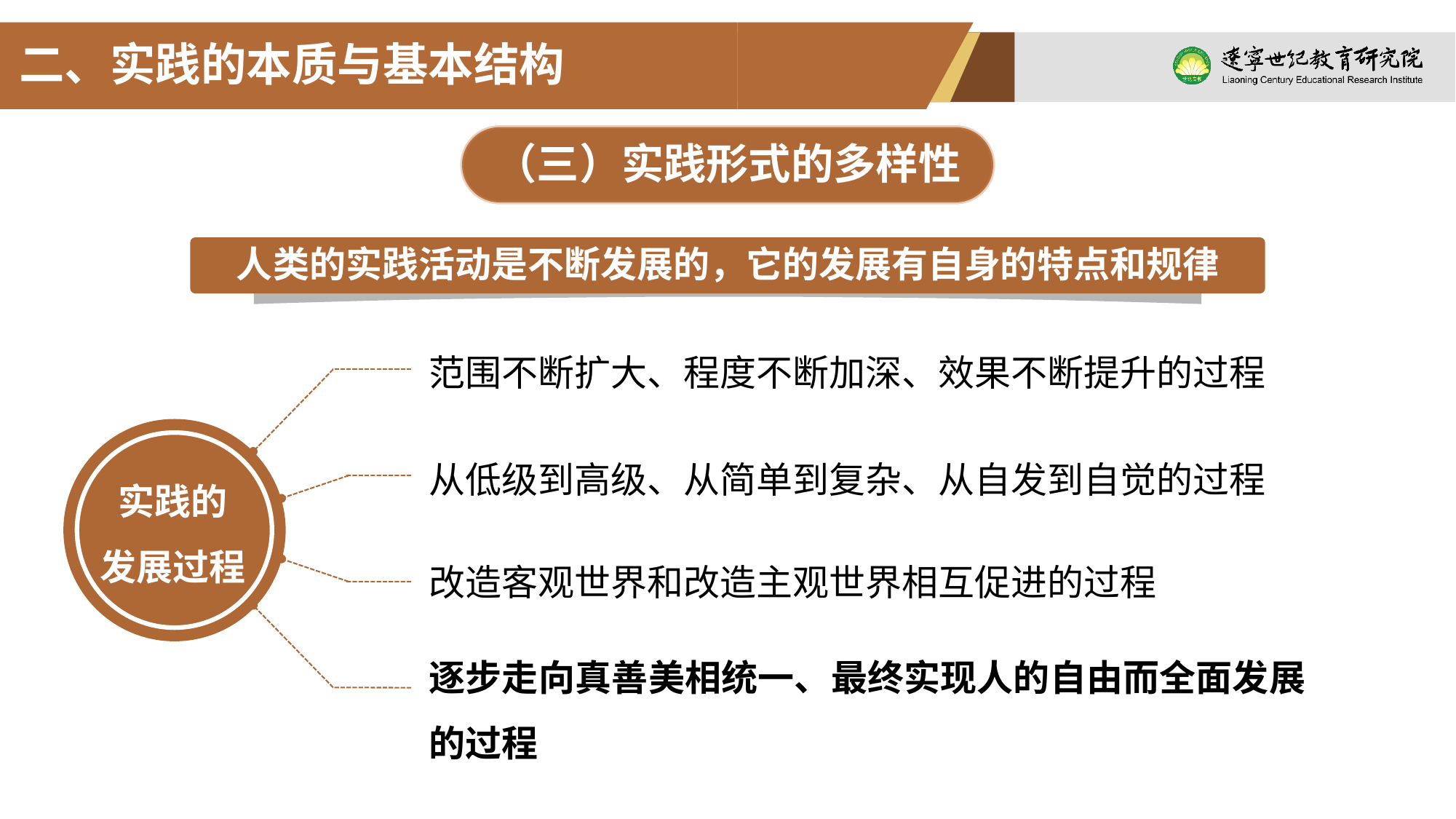

二、实践的本质与基本结构
（三）实践形式的多样性
人类的实践活动是不断发展的，它的发展有自身的特点和规律

范围不断扩大、程度不断加深、效果不断提升的过程

实践的
发展过程
从低级到高级、从简单到复杂、从自发到自觉的过程
改造客观世界和改造主观世界相互促进的过程
逐步走向真善美相统一、最终实现人的自由而全面发展的过程